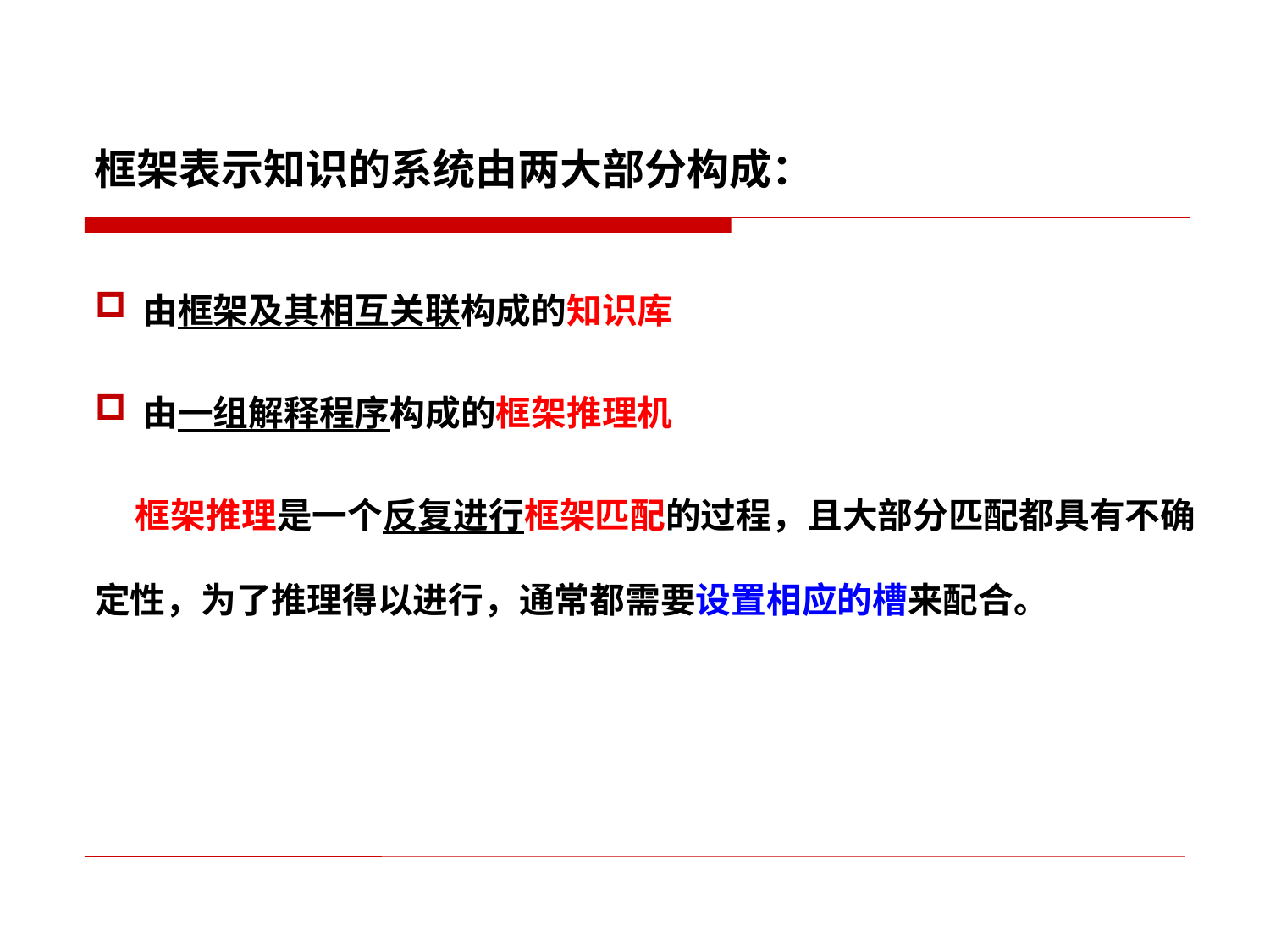

框架表示知识的系统由两大部分构成：
由框架及其相互关联构成的知识库
由一组解释程序构成的框架推理机
    框架推理是一个反复进行框架匹配的过程，且大部分匹配都具有不确定性，为了推理得以进行，通常都需要设置相应的槽来配合。